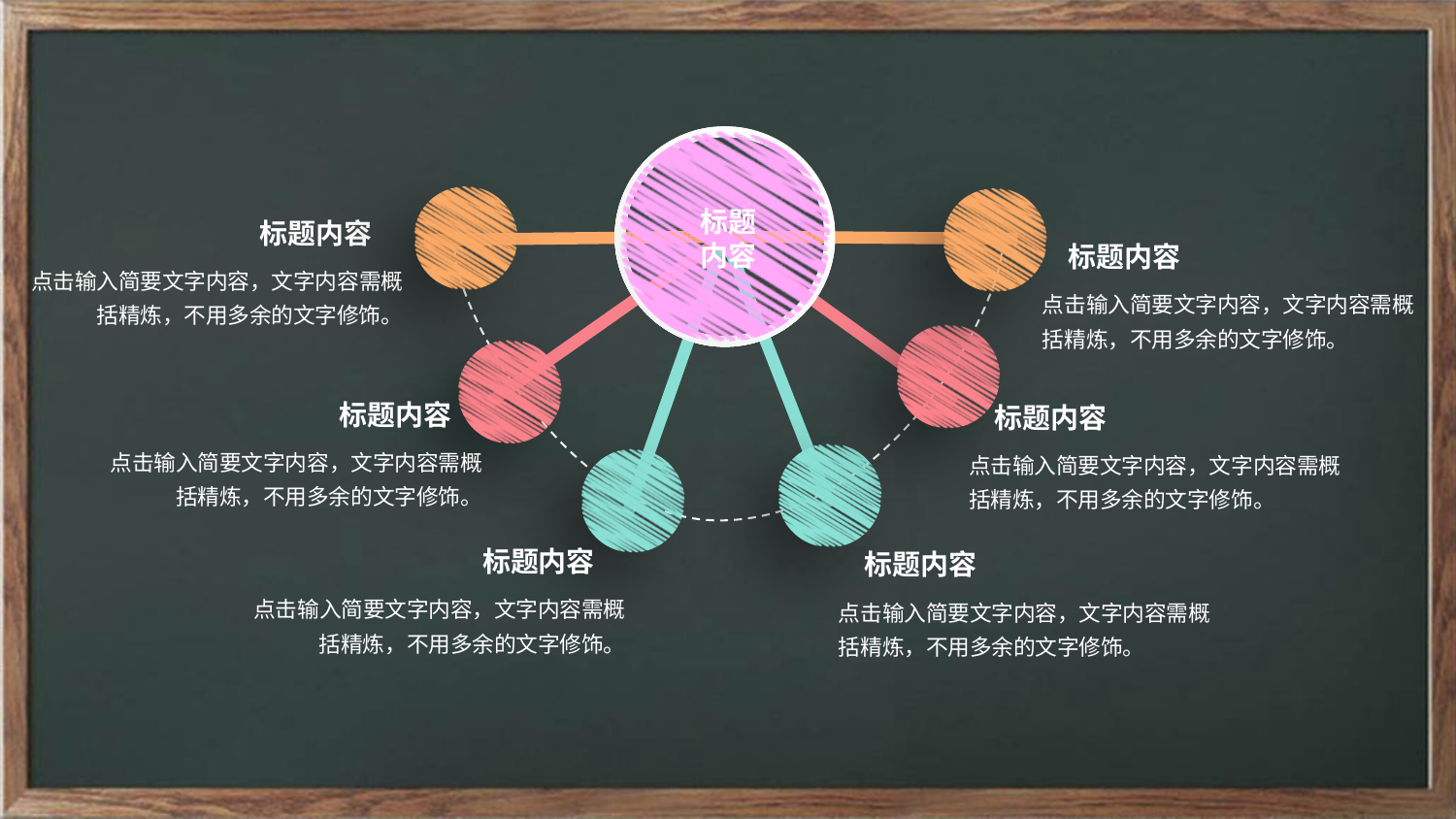

标题
内容

标题内容
标题内容

点击输入简要文字内容，文字内容需概括精炼，不用多余的文字修饰。
点击输入简要文字内容，文字内容需概括精炼，不用多余的文字修饰。

标题内容
标题内容
点击输入简要文字内容，文字内容需概括精炼，不用多余的文字修饰。
点击输入简要文字内容，文字内容需概括精炼，不用多余的文字修饰。

标题内容
标题内容
点击输入简要文字内容，文字内容需概括精炼，不用多余的文字修饰。
点击输入简要文字内容，文字内容需概括精炼，不用多余的文字修饰。